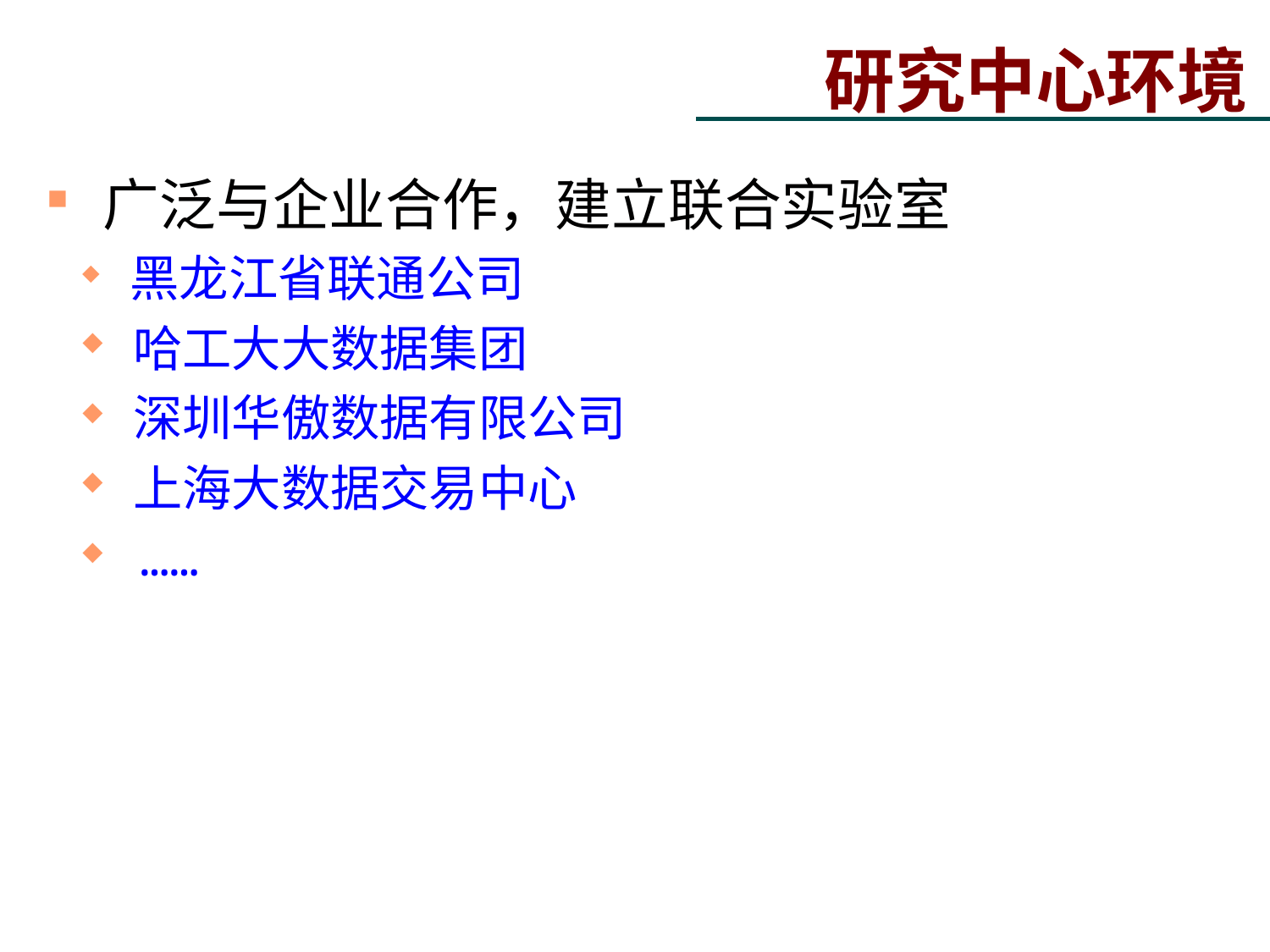

研究中心环境
 广泛与企业合作，建立联合实验室
 黑龙江省联通公司
 哈工大大数据集团
 深圳华傲数据有限公司
 上海大数据交易中心
 ……